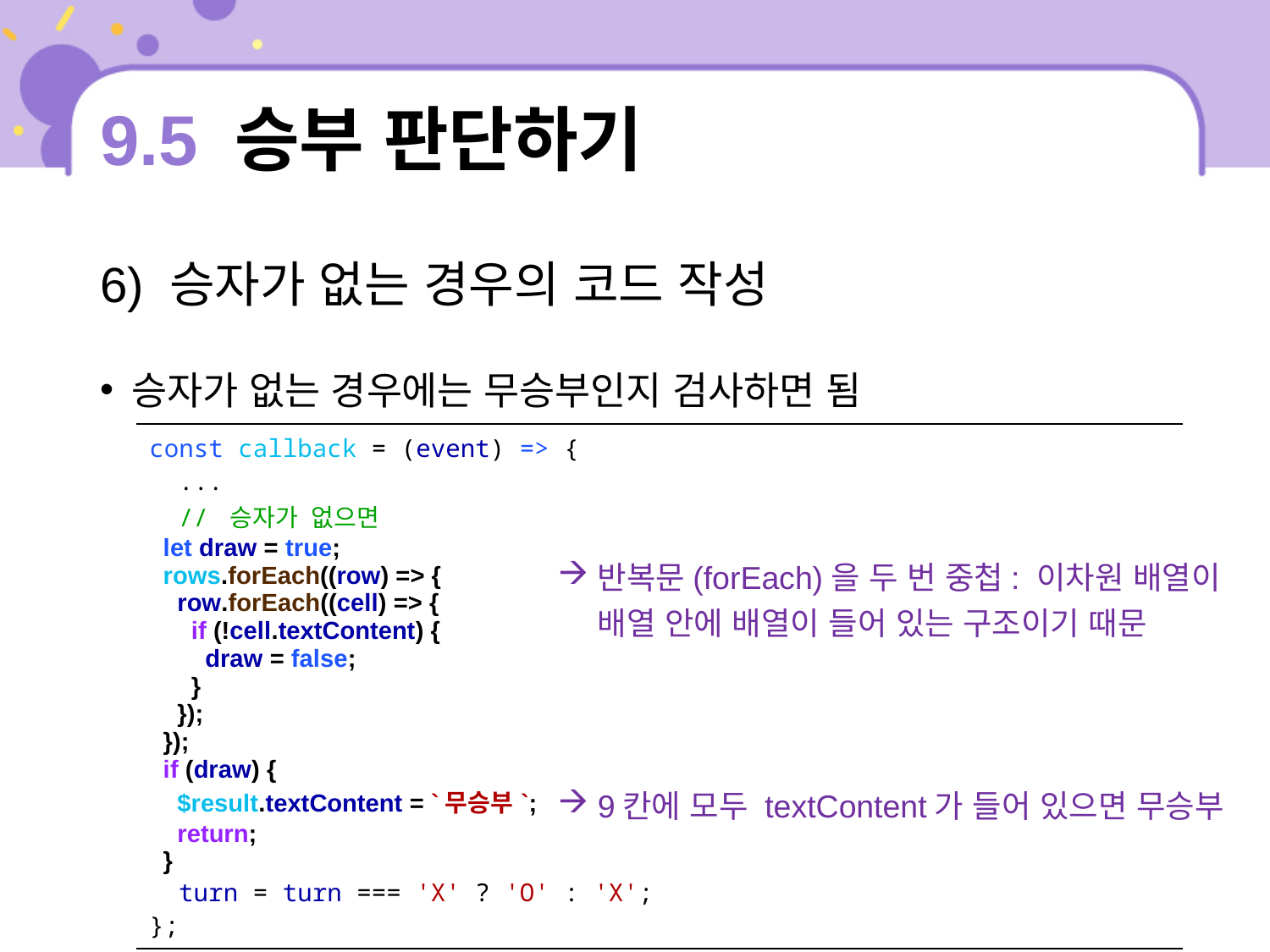

# 9.5 승부 판단하기
6) 승자가 없는 경우의 코드 작성
승자가 없는 경우에는 무승부인지 검사하면 됨
| const callback = (event) => { ... // 승자가 없으면 let draw = true; rows.forEach((row) => { row.forEach((cell) => { if (!cell.textContent) { draw = false; } }); }); if (draw) { $result.textContent = `무승부`; return; } turn = turn === 'X' ? 'O' : 'X'; }; |
| --- |
반복문(forEach)을 두 번 중첩: 이차원 배열이 배열 안에 배열이 들어 있는 구조이기 때문
9칸에 모두 textContent가 들어 있으면 무승부